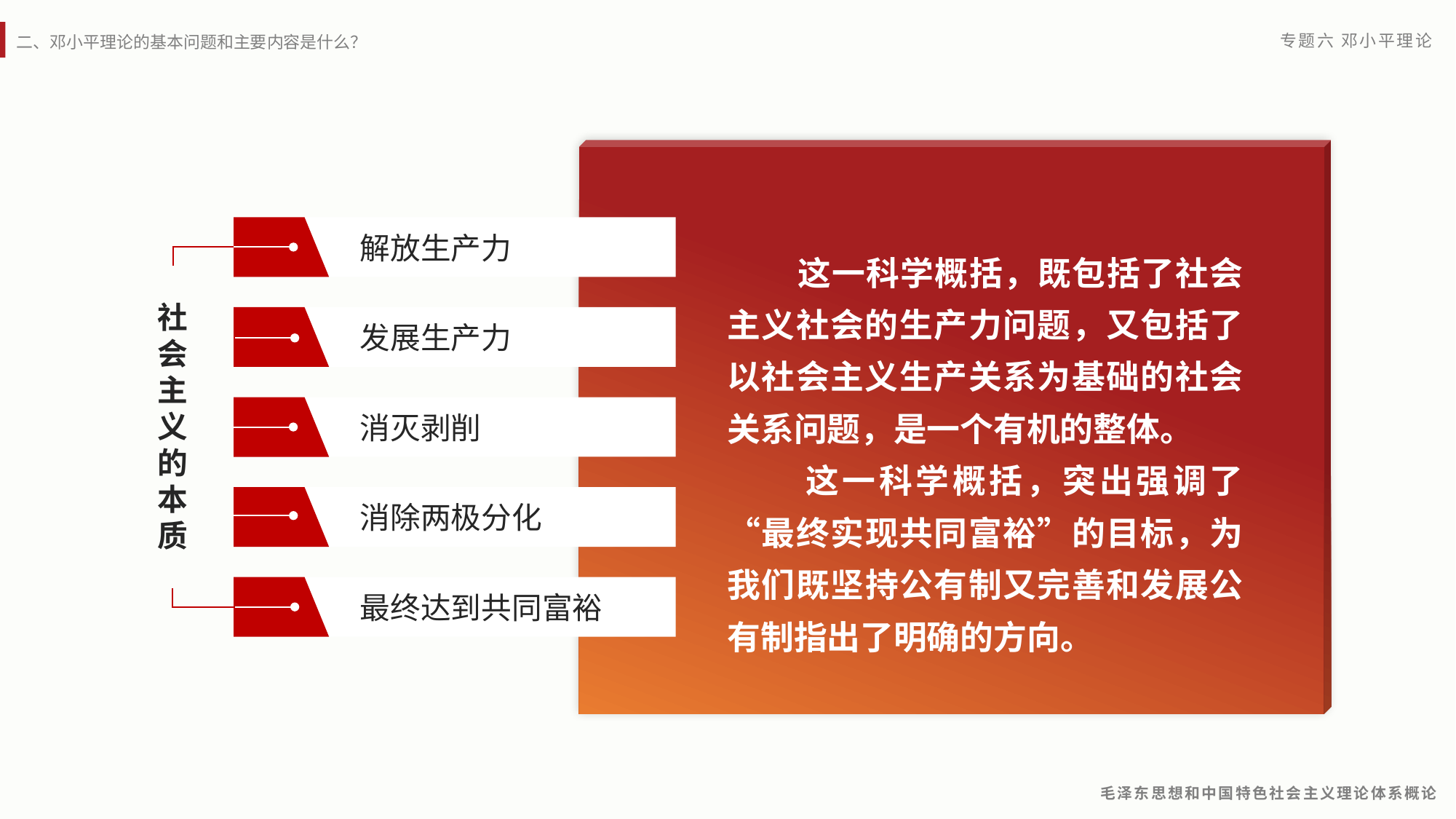

解放生产力
       这一科学概括，既包括了社会主义社会的生产力问题，又包括了以社会主义生产关系为基础的社会关系问题，是一个有机的整体。
      这一科学概括，突出强调了“最终实现共同富裕”的目标，为我们既坚持公有制又完善和发展公有制指出了明确的方向。
社会主义的本质

发展生产力

消灭剥削

消除两极分化

最终达到共同富裕